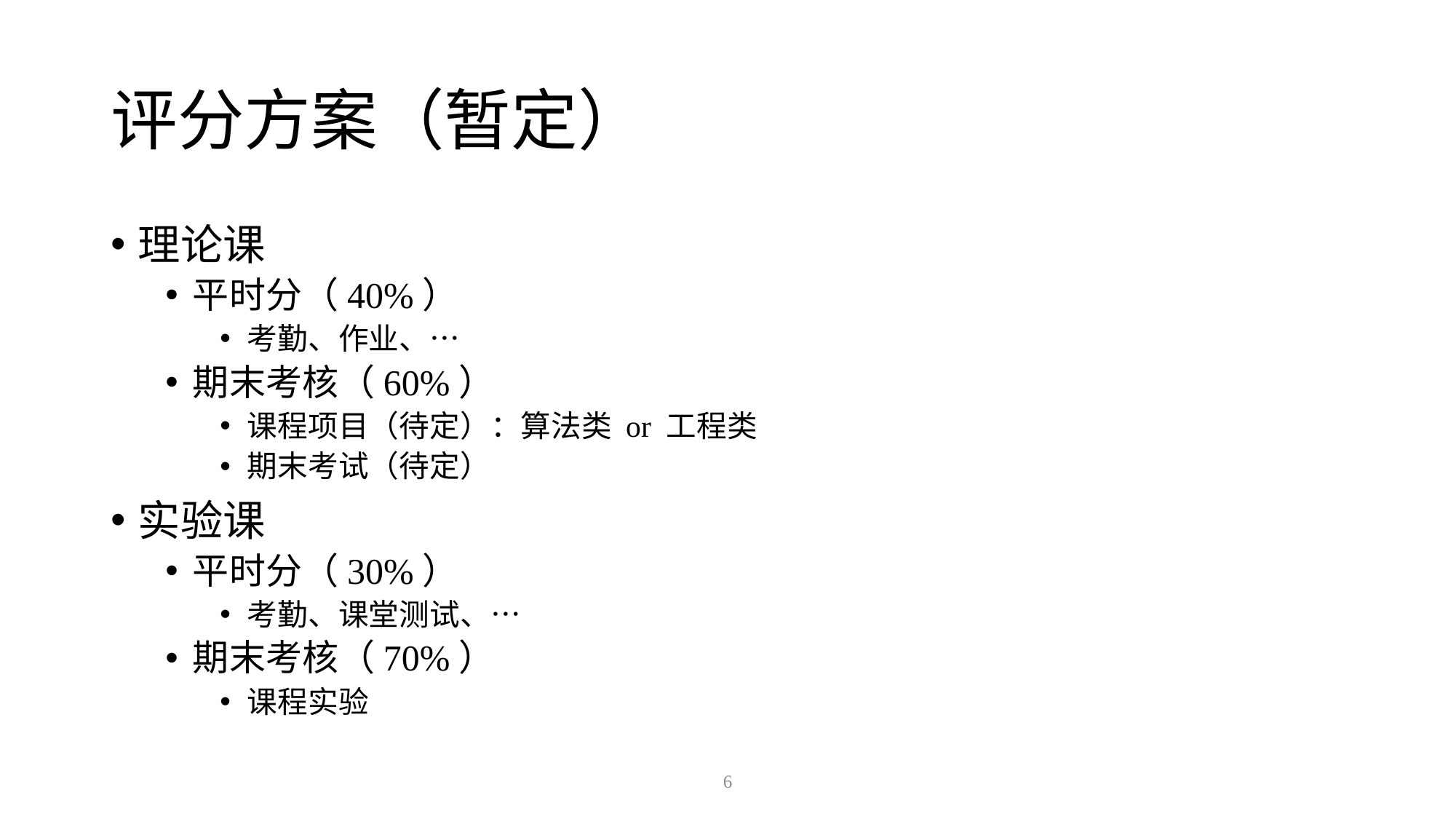

# 评分方案（暂定）
理论课
平时分（40%）
考勤、作业、…
期末考核（60%）
课程项目（待定）：算法类 or 工程类
期末考试（待定）
实验课
平时分（30%）
考勤、课堂测试、…
期末考核（70%）
课程实验
6